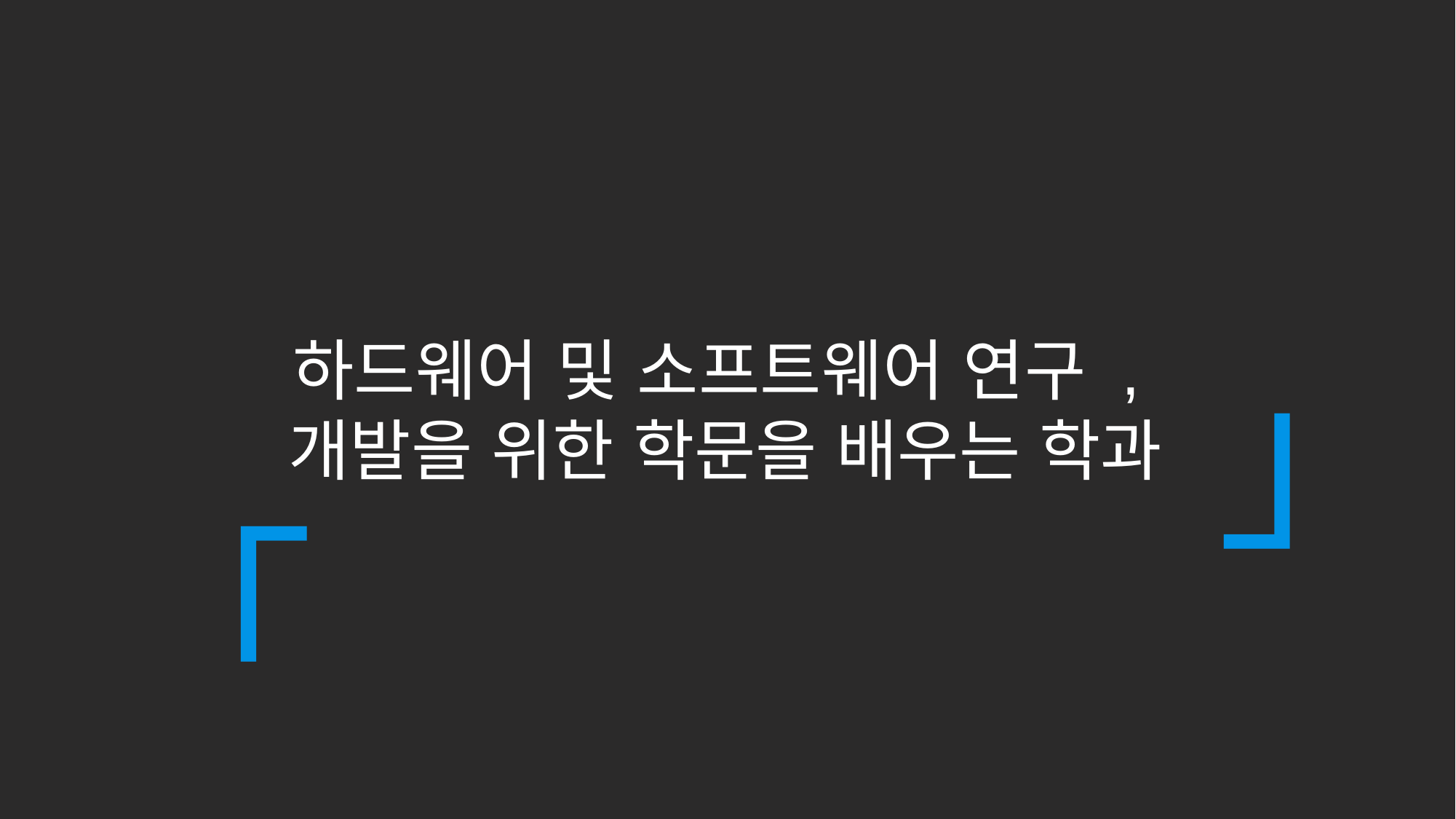

「
」
하드웨어 및 소프트웨어 연구 ,
개발을 위한 학문을 배우는 학과